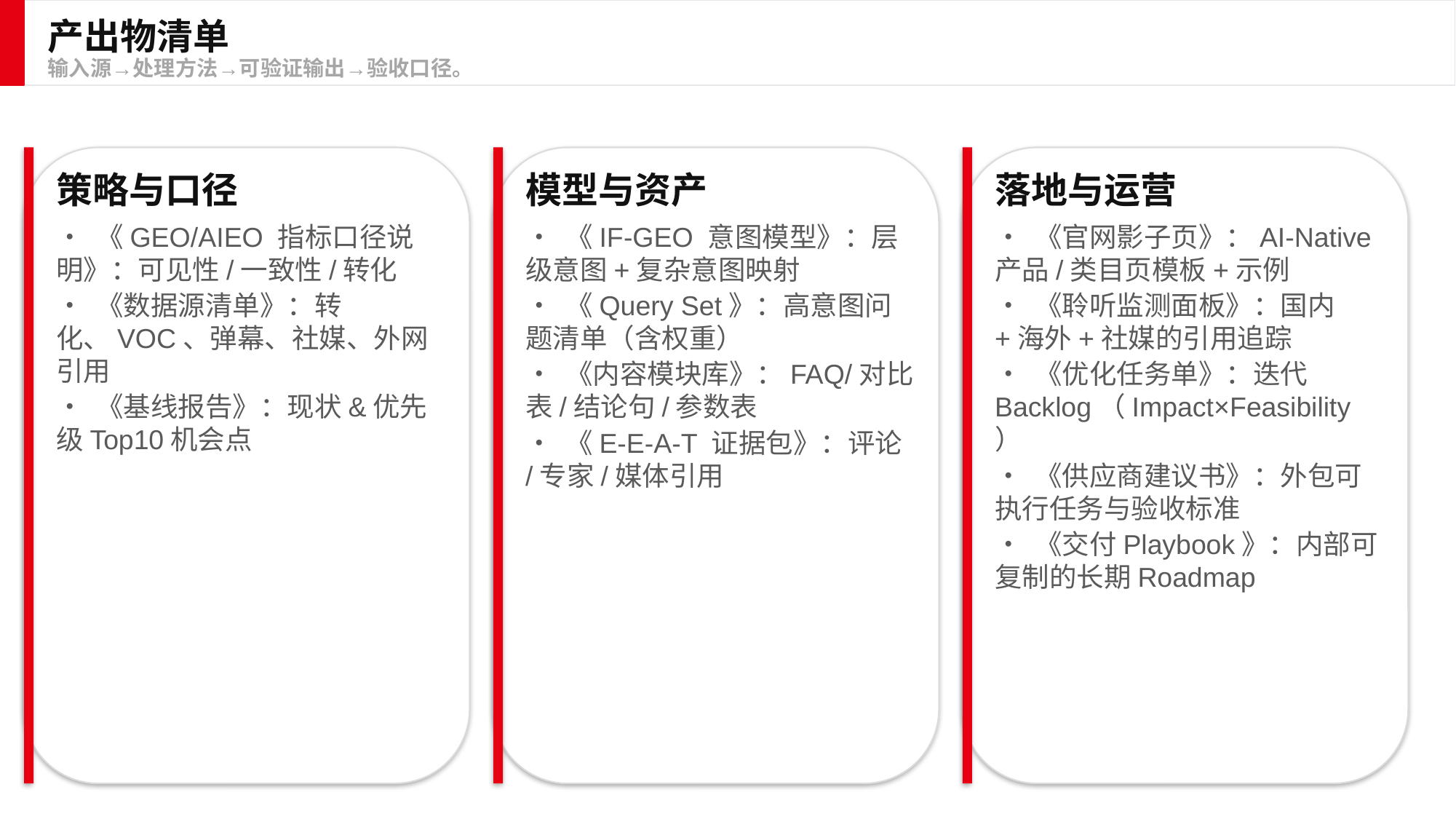

产出物清单
输入源→处理方法→可验证输出→验收口径。

策略与口径
• 《GEO/AIEO 指标口径说明》：可见性/一致性/转化
• 《数据源清单》：转化、VOC、弹幕、社媒、外网引用
• 《基线报告》：现状&优先级Top10机会点
模型与资产
• 《IF-GEO 意图模型》：层级意图+复杂意图映射
• 《Query Set》：高意图问题清单（含权重）
• 《内容模块库》：FAQ/对比表/结论句/参数表
• 《E-E-A-T 证据包》：评论/专家/媒体引用
落地与运营
• 《官网影子页》：AI-Native 产品/类目页模板+示例
• 《聆听监测面板》：国内+海外+社媒的引用追踪
• 《优化任务单》：迭代Backlog（Impact×Feasibility）
• 《供应商建议书》：外包可执行任务与验收标准
• 《交付Playbook》：内部可复制的长期Roadmap